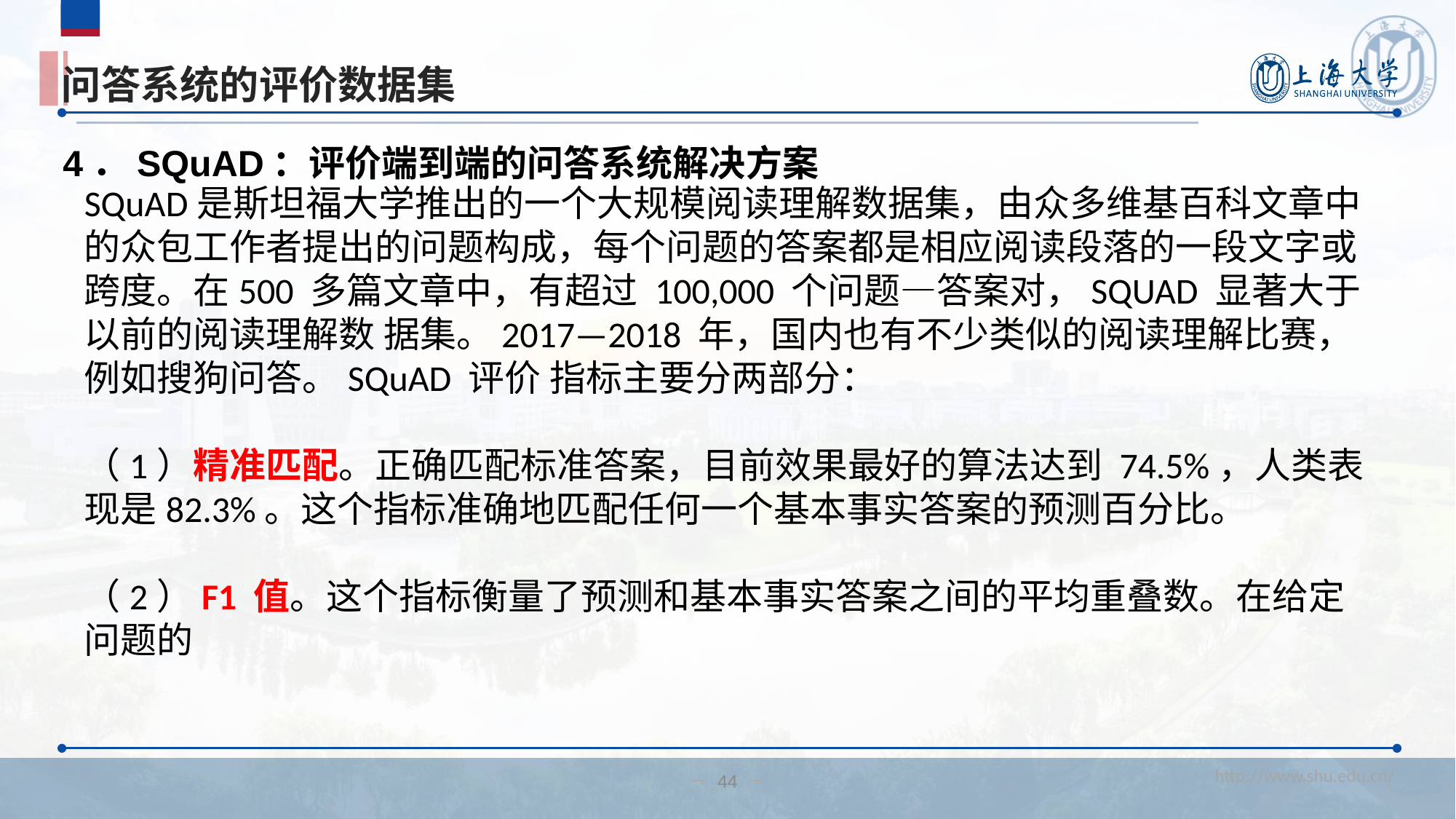

# 问答系统的评价数据集
4．SQuAD：评价端到端的问答系统解决方案

SQuAD是斯坦福大学推出的一个大规模阅读理解数据集，由众多维基百科文章中 的众包工作者提出的问题构成，每个问题的答案都是相应阅读段落的一段文字或跨度。在500 多篇文章中，有超过 100,000 个问题—答案对，SQUAD 显著大于以前的阅读理解数 据集。2017—2018 年，国内也有不少类似的阅读理解比赛，例如搜狗问答。SQuAD 评价 指标主要分两部分：

（1）精准匹配。正确匹配标准答案，目前效果最好的算法达到 74.5%，人类表现是82.3%。这个指标准确地匹配任何一个基本事实答案的预测百分比。

（2）F1 值。这个指标衡量了预测和基本事实答案之间的平均重叠数。在给定问题的
44